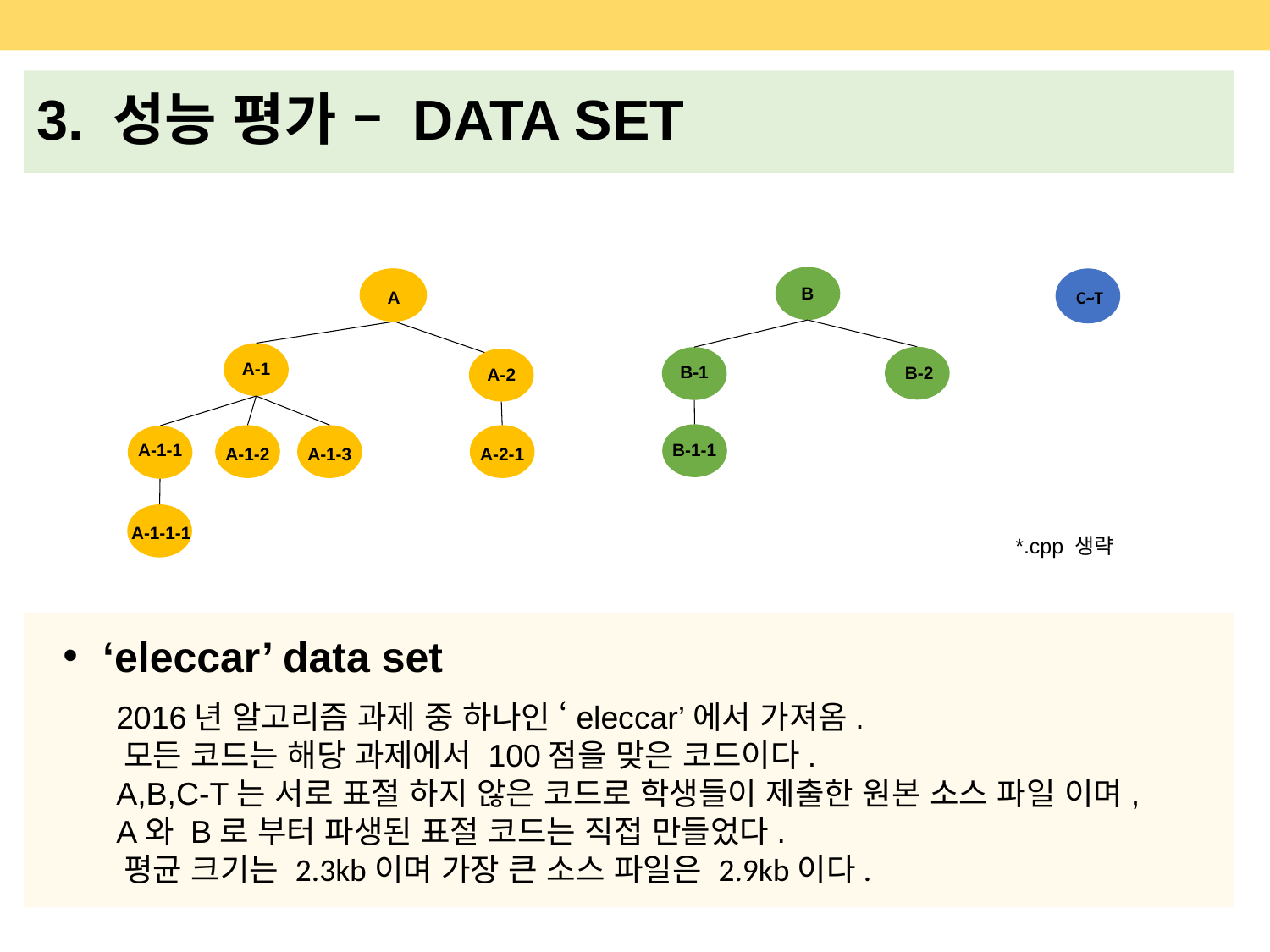

14
3. 성능 평가 – DATA SET

B

B-2

B-1

B-1-1

A

A

A-1

A-2

A-2-1

A-1-3

A-1-2

A-1-1

A-1-1-1

C~T
*.cpp 생략

‘eleccar’ data set

      2016년 알고리즘 과제 중 하나인 ‘eleccar’에서 가져옴.
      모든 코드는 해당 과제에서 100점을 맞은 코드이다.
      A,B,C-T는 서로 표절 하지 않은 코드로 학생들이 제출한 원본 소스 파일 이며,
      A와 B로 부터 파생된 표절 코드는 직접 만들었다.
      평균 크기는 2.3kb이며 가장 큰 소스 파일은 2.9kb이다.